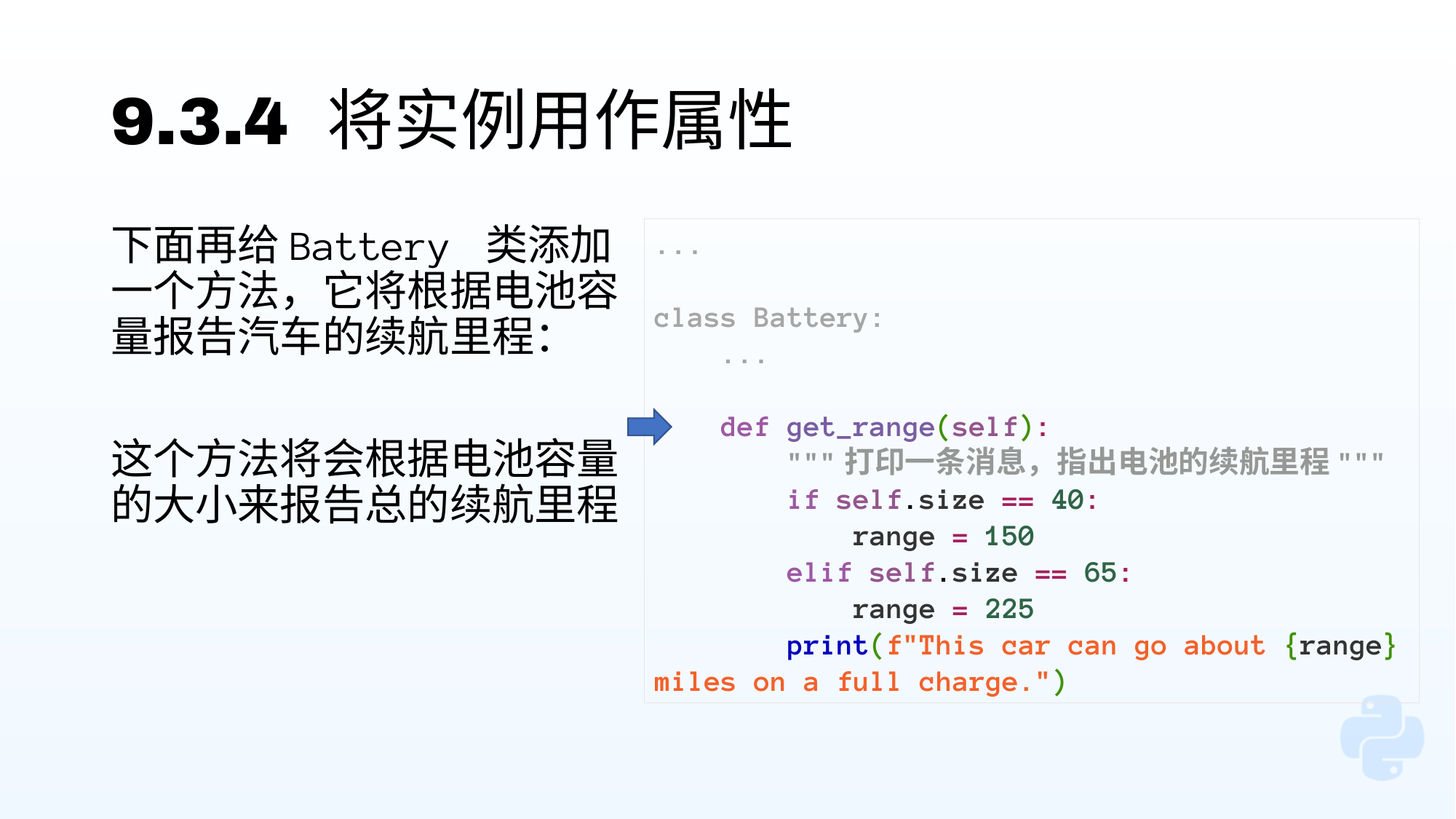

# 9.3.4 将实例用作属性
下面再给Battery 类添加一个方法，它将根据电池容量报告汽车的续航里程：

这个方法将会根据电池容量的大小来报告总的续航里程
...

class Battery:
    ...
    def get_range(self):
        """打印一条消息，指出电池的续航里程"""
        if self.size == 40:
            range = 150
        elif self.size == 65:
            range = 225
        print(f"This car can go about {range} miles on a full charge.")